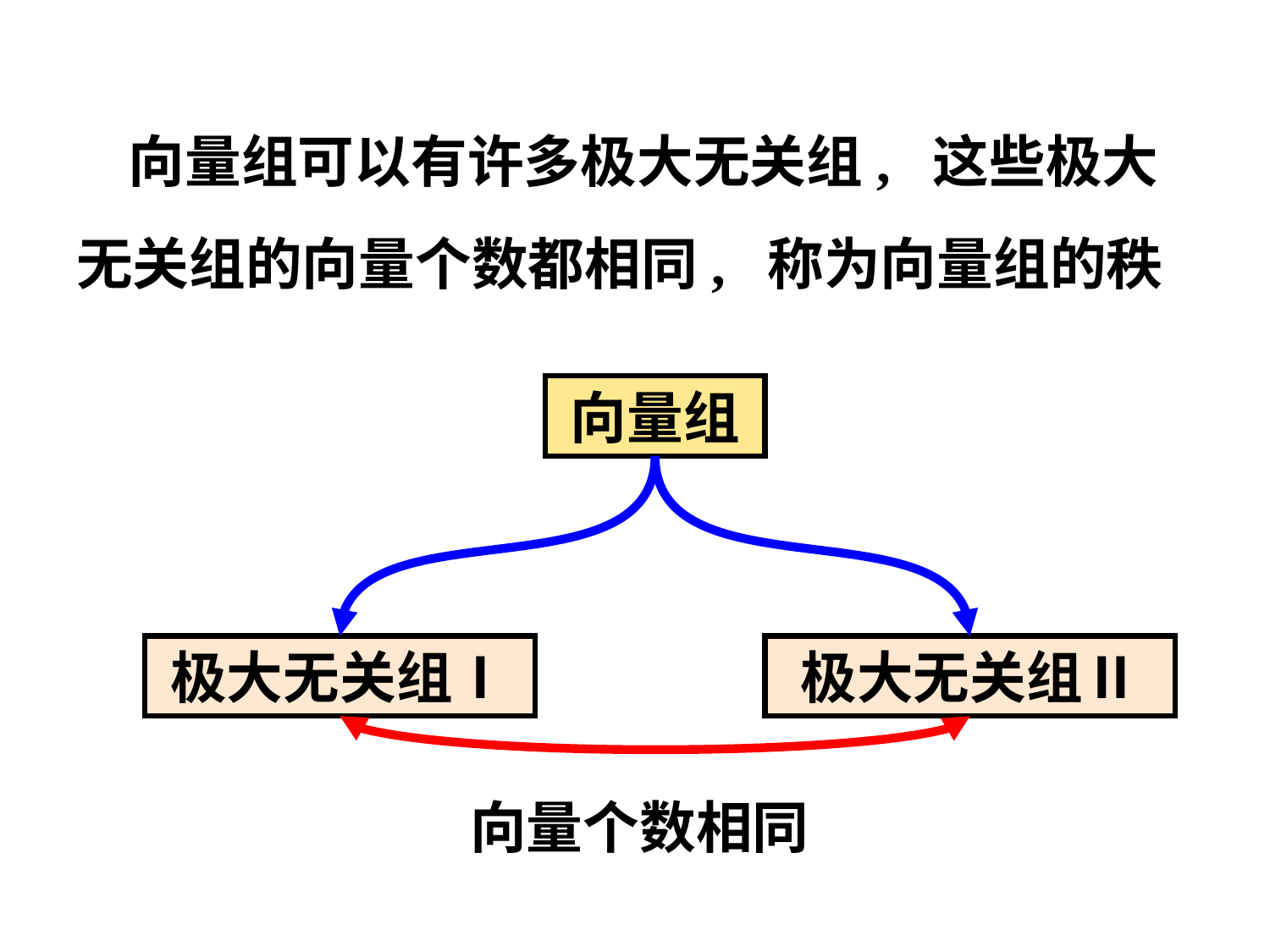

向量组可以有许多极大无关组,  这些极大
无关组的向量个数都相同,  称为向量组的秩

向量组
极大无关组Ⅰ
极大无关组Ⅱ
向量个数相同